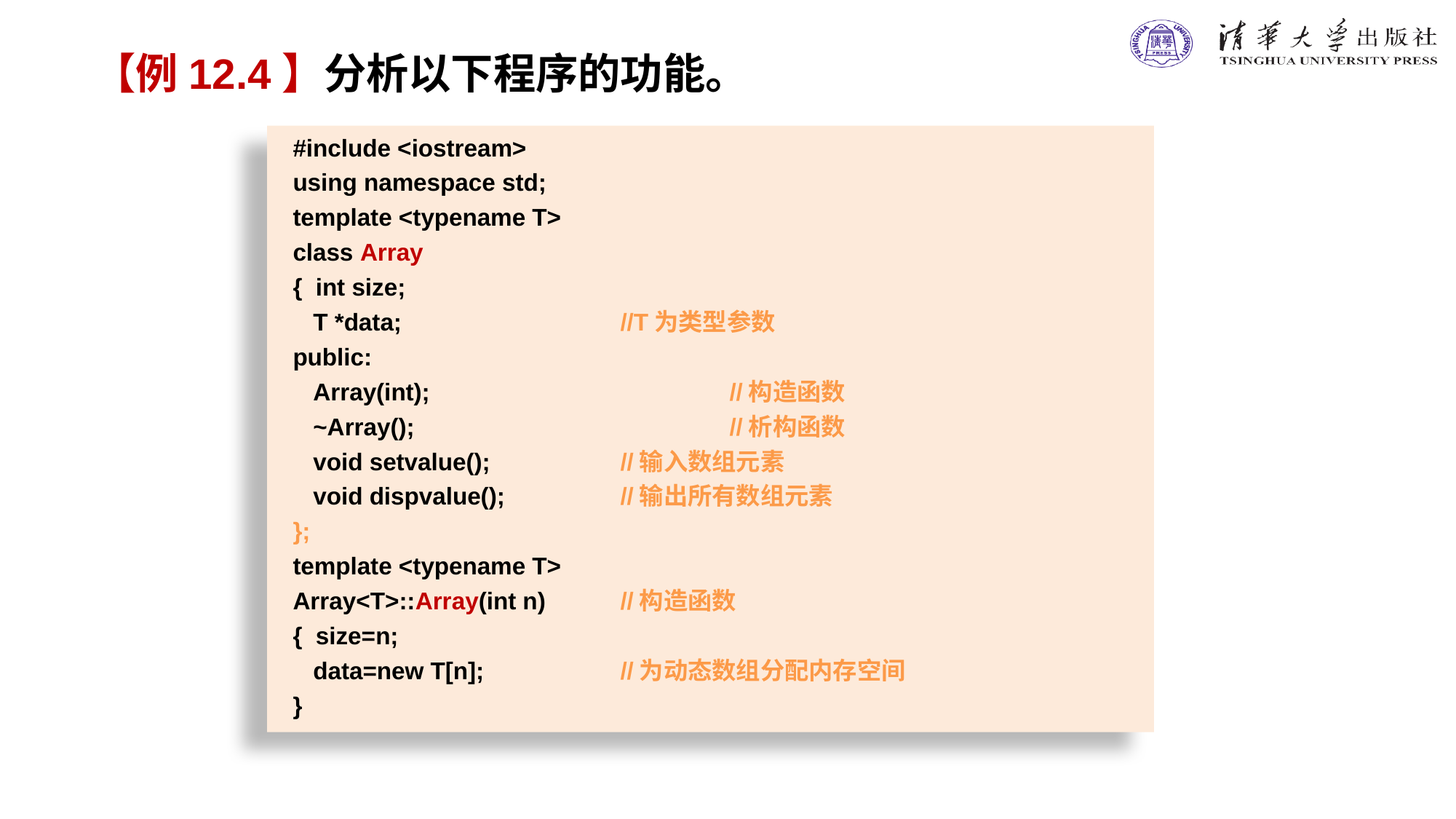

【例12.4】分析以下程序的功能。
#include <iostream>
using namespace std;
template <typename T>
class Array
{  int size;
   T *data;			//T为类型参数
public:
   Array(int);			//构造函数
   ~Array();			//析构函数
   void setvalue();		//输入数组元素
   void dispvalue();		//输出所有数组元素
};
template <typename T>
Array<T>::Array(int n)	//构造函数
{  size=n;
   data=new T[n];		//为动态数组分配内存空间
}